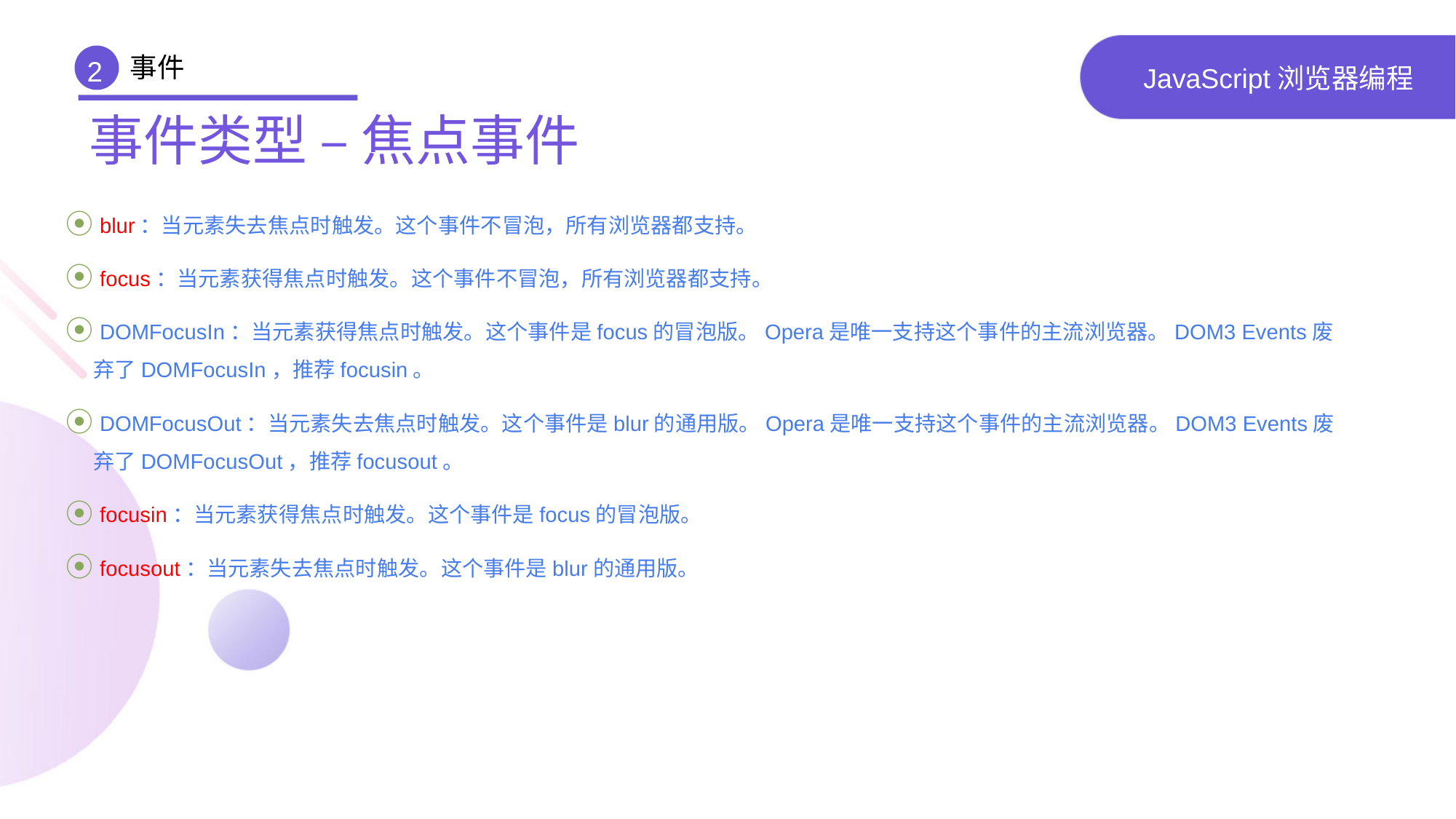

事件
2
# JavaScript浏览器编程
事件类型 – 焦点事件
 blur：当元素失去焦点时触发。这个事件不冒泡，所有浏览器都支持。
 focus：当元素获得焦点时触发。这个事件不冒泡，所有浏览器都支持。
 DOMFocusIn：当元素获得焦点时触发。这个事件是focus的冒泡版。Opera是唯一支持这个事件的主流浏览器。DOM3 Events废弃了DOMFocusIn，推荐focusin。
 DOMFocusOut：当元素失去焦点时触发。这个事件是blur的通用版。Opera是唯一支持这个事件的主流浏览器。DOM3 Events废弃了DOMFocusOut，推荐focusout。
 focusin：当元素获得焦点时触发。这个事件是focus的冒泡版。
 focusout：当元素失去焦点时触发。这个事件是blur的通用版。